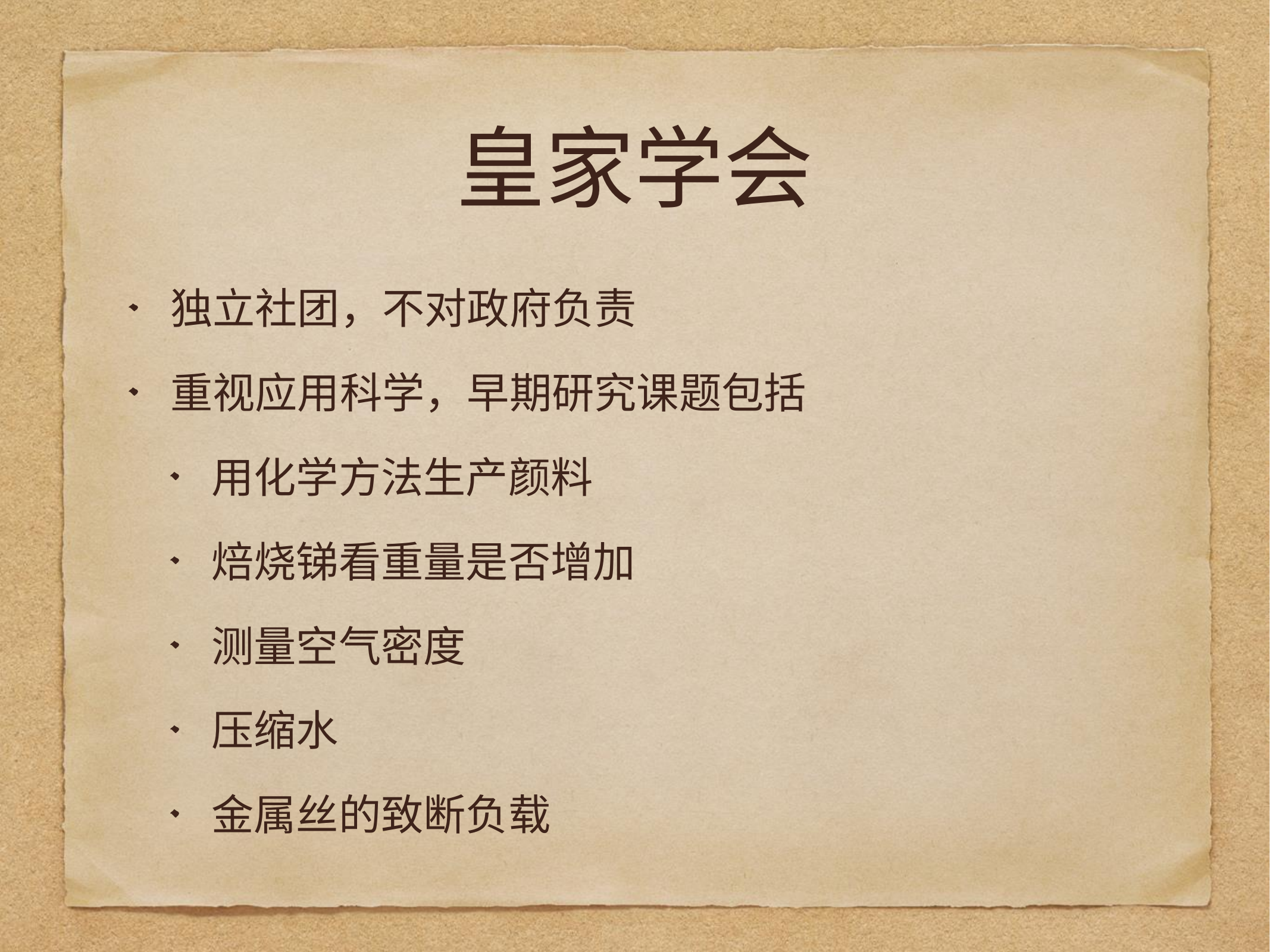

# 皇家学会
独立社团，不对政府负责
重视应用科学，早期研究课题包括
用化学方法生产颜料
焙烧锑看重量是否增加
测量空气密度
压缩水
金属丝的致断负载